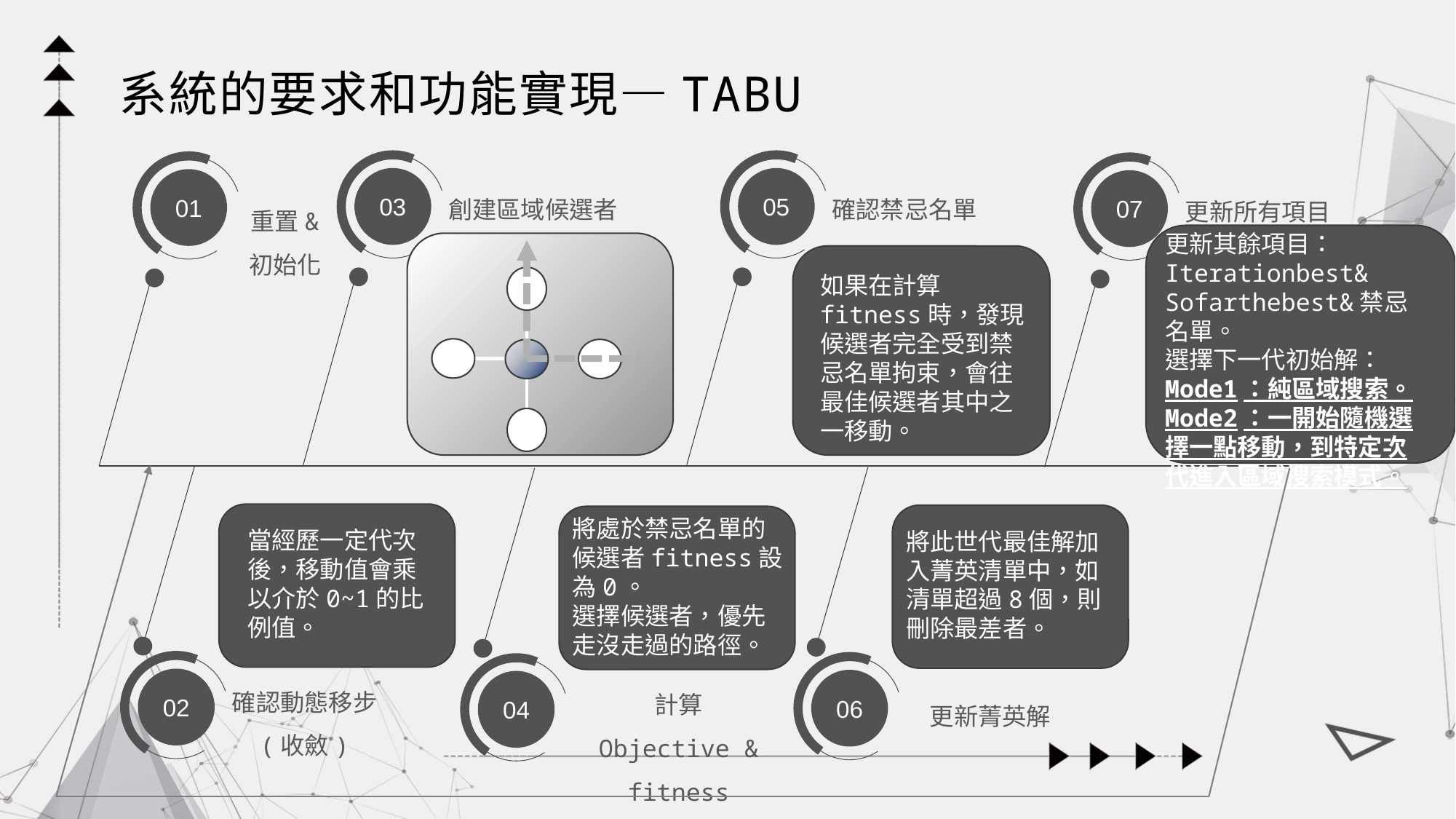

系統的要求和功能實現—TABU

創建區域候選者
03

確認禁忌名單
05

重置&
初始化
01

更新所有項目
07
更新其餘項目：Iterationbest&
Sofarthebest&禁忌名單。
選擇下一代初始解：
Mode1：純區域搜索。
Mode2：一開始隨機選擇一點移動，到特定次代進入區域搜索模式。

如果在計算fitness時，發現候選者完全受到禁忌名單拘束，會往最佳候選者其中之一移動。

當經歷一定代次後，移動值會乘以介於0~1的比例值。

將此世代最佳解加入菁英清單中，如清單超過8個，則刪除最差者。

將處於禁忌名單的候選者fitness設為0。
選擇候選者，優先走沒走過的路徑。

確認動態移步
(收斂)
02

更新菁英解
06

計算
Objective & fitness
04